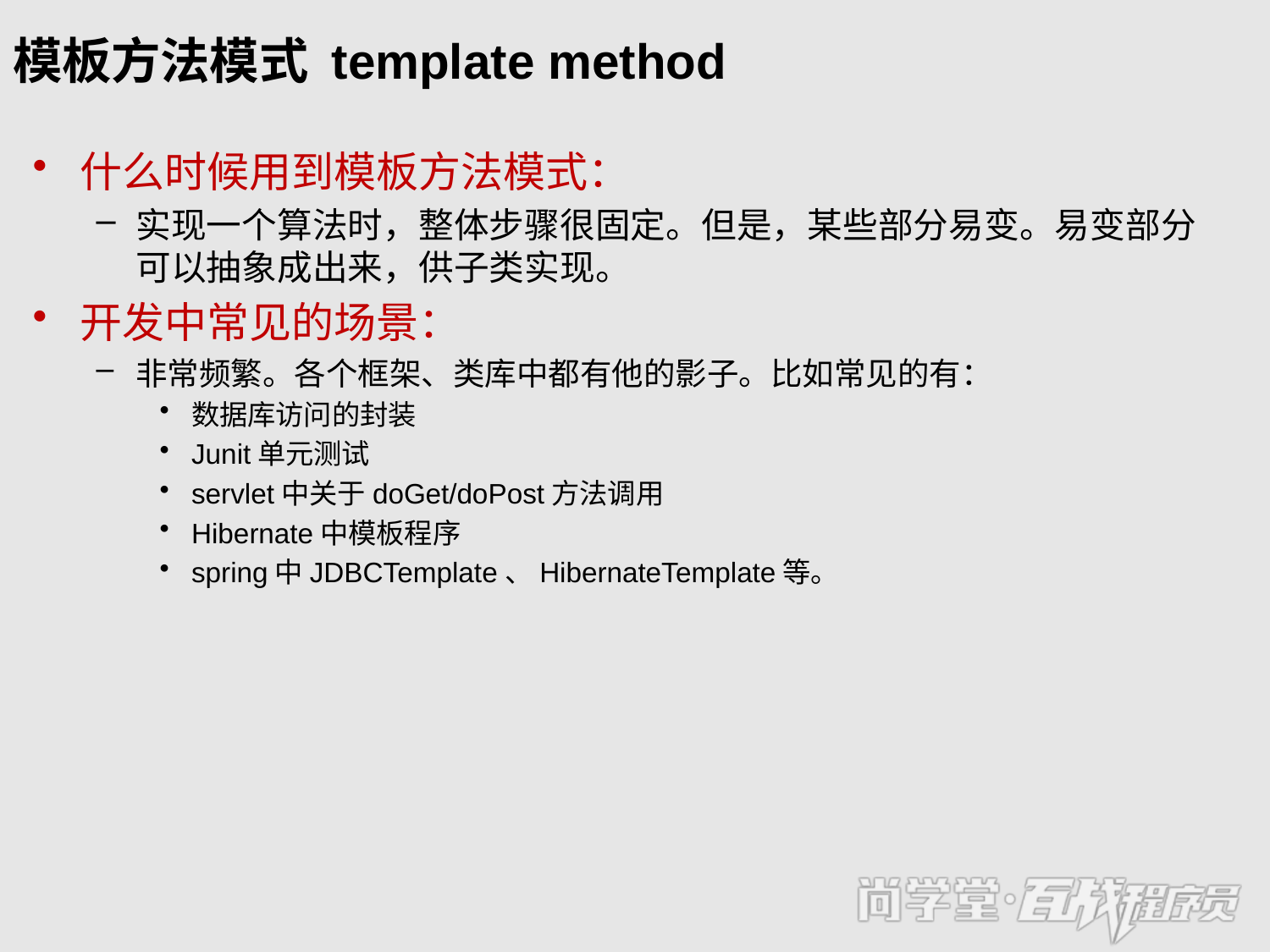

# 模板方法模式 template method
什么时候用到模板方法模式：
实现一个算法时，整体步骤很固定。但是，某些部分易变。易变部分可以抽象成出来，供子类实现。
开发中常见的场景：
非常频繁。各个框架、类库中都有他的影子。比如常见的有：
数据库访问的封装
Junit单元测试
servlet中关于doGet/doPost方法调用
Hibernate中模板程序
spring中JDBCTemplate、HibernateTemplate等。